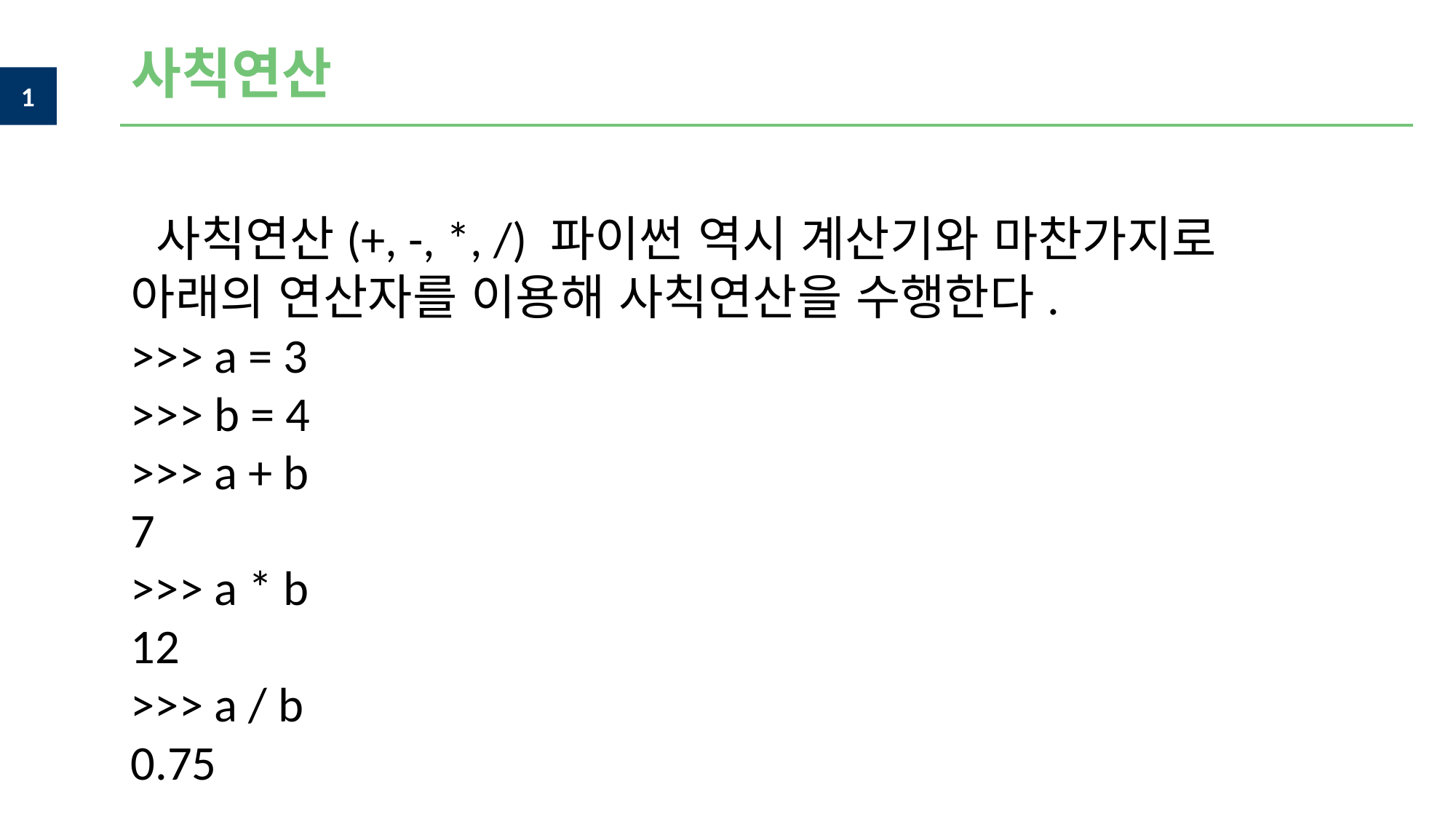

사칙연산
 사칙연산(+, -, *, /) 파이썬 역시 계산기와 마찬가지로 아래의 연산자를 이용해 사칙연산을 수행한다.
>>> a = 3
>>> b = 4
>>> a + b
7
>>> a * b
12
>>> a / b
0.75